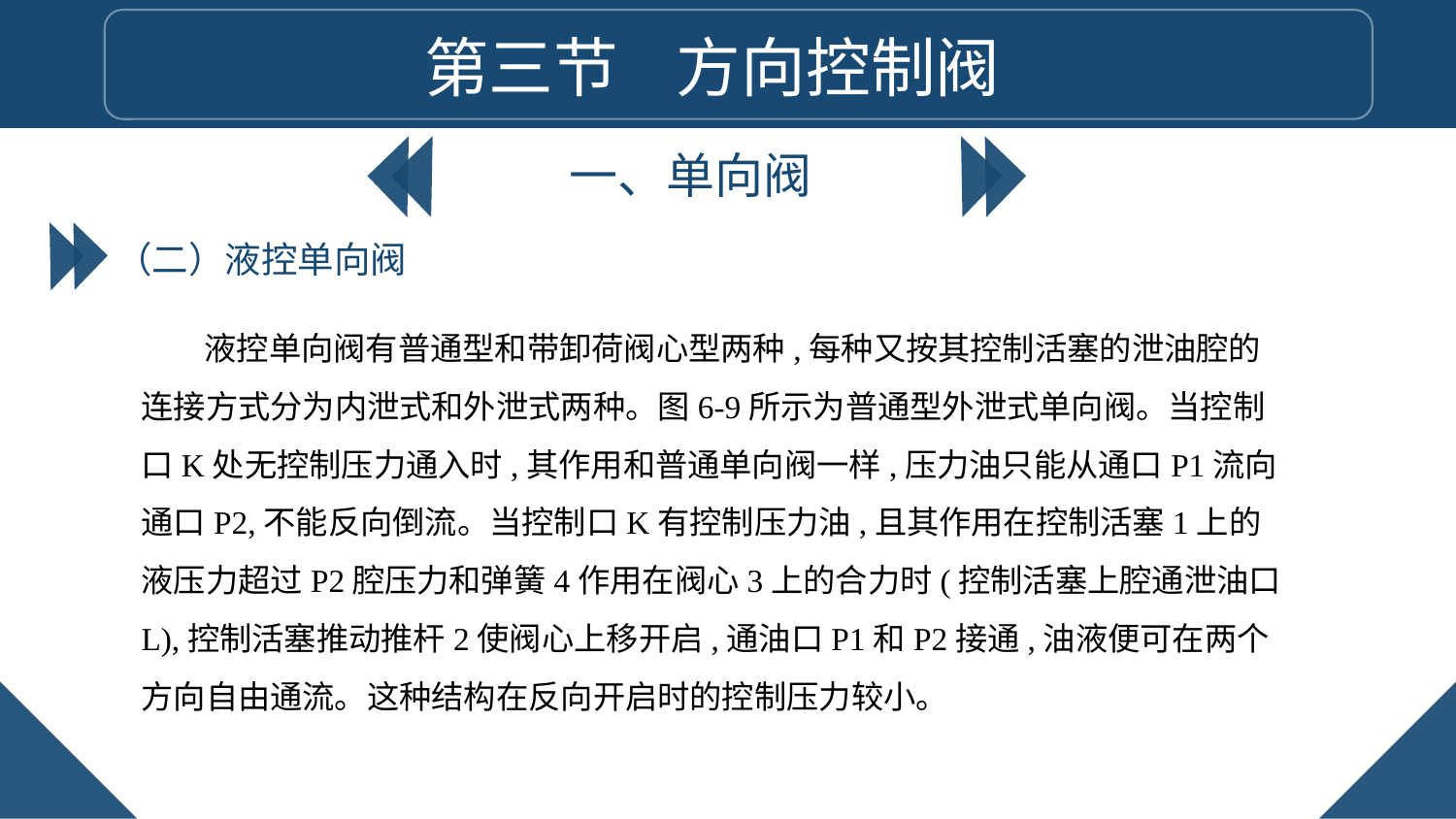

第三节    方向控制阀
一、单向阀

（二）液控单向阀

液控单向阀有普通型和带卸荷阀心型两种,每种又按其控制活塞的泄油腔的连接方式分为内泄式和外泄式两种。图6-9所示为普通型外泄式单向阀。当控制口K处无控制压力通入时,其作用和普通单向阀一样,压力油只能从通口P1流向通口P2,不能反向倒流。当控制口K有控制压力油,且其作用在控制活塞1上的液压力超过P2腔压力和弹簧4作用在阀心3上的合力时(控制活塞上腔通泄油口L),控制活塞推动推杆2使阀心上移开启,通油口P1和P2接通,油液便可在两个方向自由通流。这种结构在反向开启时的控制压力较小。